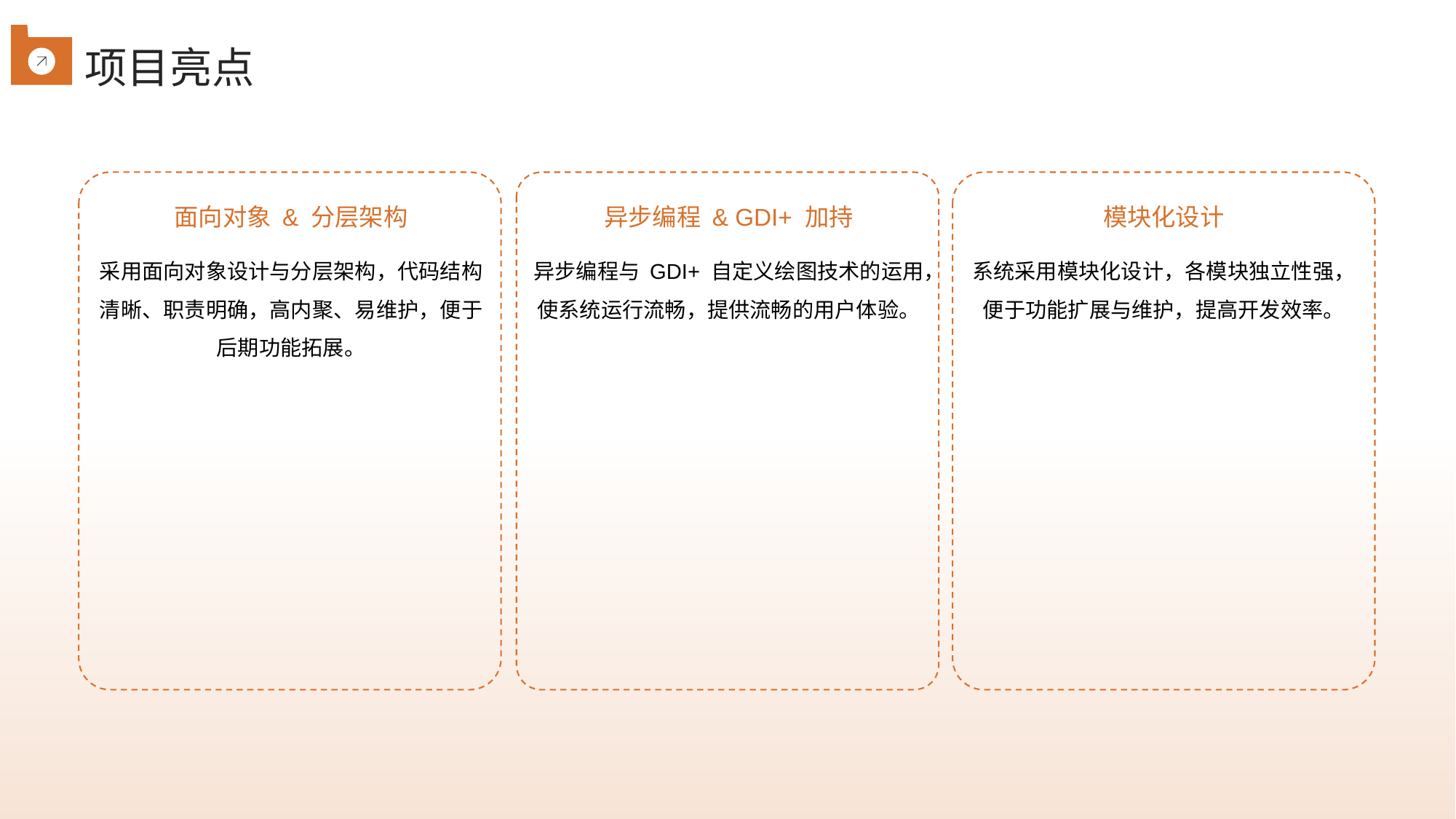

项目亮点

面向对象 & 分层架构
异步编程 & GDI+ 加持
模块化设计
采用面向对象设计与分层架构，代码结构清晰、职责明确，高内聚、易维护，便于后期功能拓展。
异步编程与 GDI+ 自定义绘图技术的运用，使系统运行流畅，提供流畅的用户体验。
系统采用模块化设计，各模块独立性强，便于功能扩展与维护，提高开发效率。